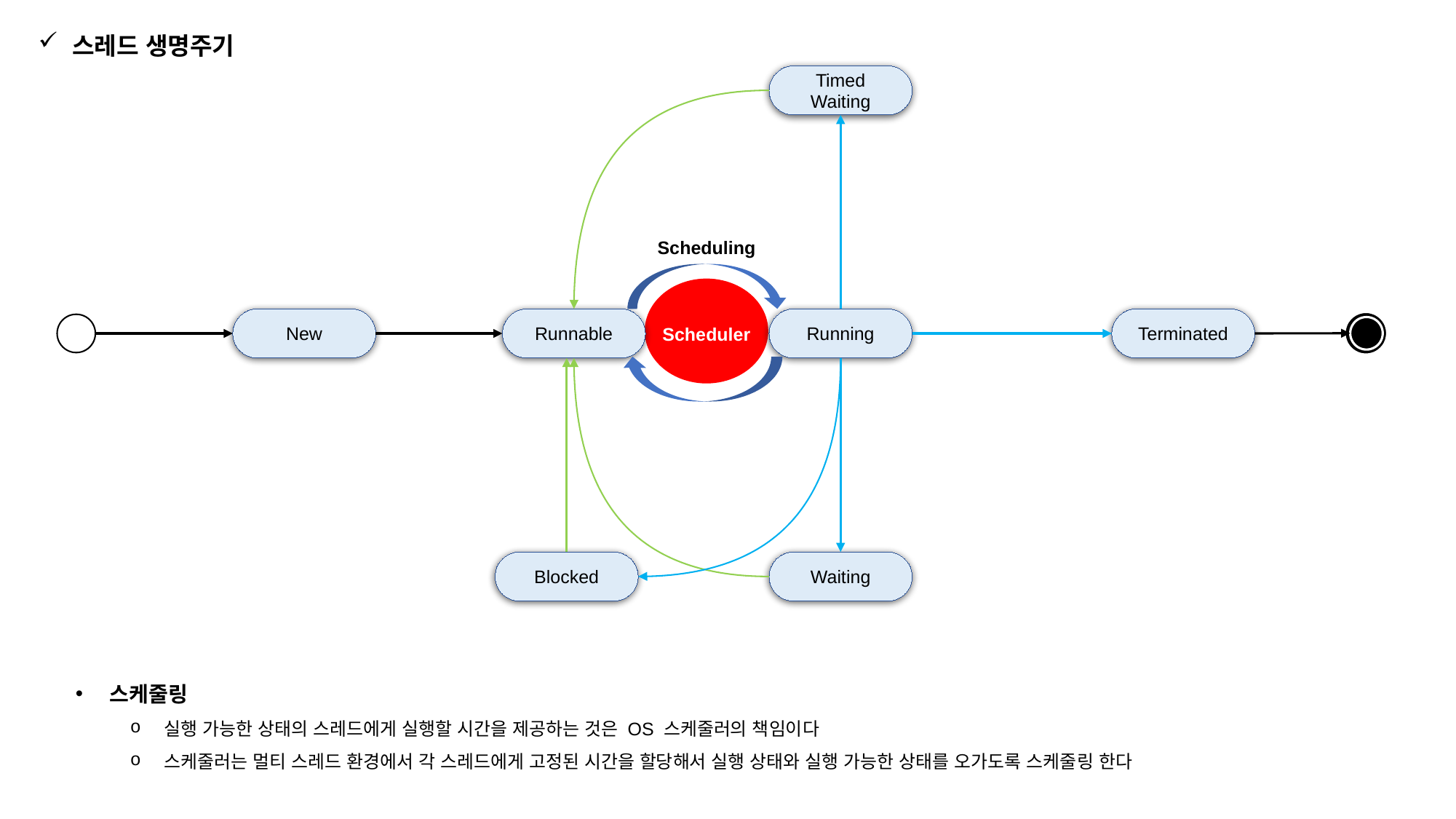

스레드 생명주기
Timed
Waiting
Scheduling

New
Runnable
Terminated
Running

Scheduler

Blocked
Waiting
스케줄링
실행 가능한 상태의 스레드에게 실행할 시간을 제공하는 것은 OS 스케줄러의 책임이다
스케줄러는 멀티 스레드 환경에서 각 스레드에게 고정된 시간을 할당해서 실행 상태와 실행 가능한 상태를 오가도록 스케줄링 한다